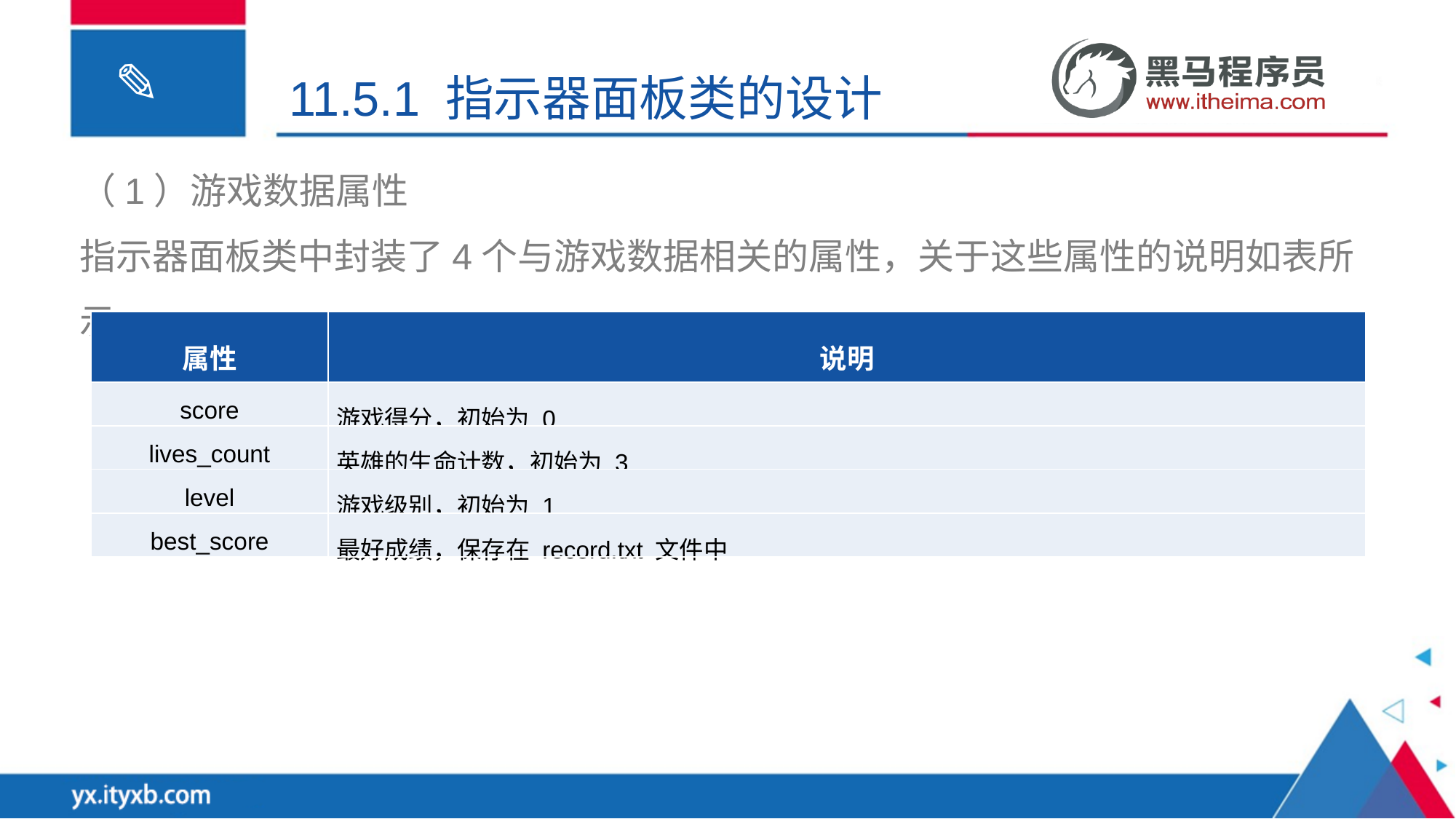

11.5.1 指示器面板类的设计
（1）游戏数据属性
指示器面板类中封装了4个与游戏数据相关的属性，关于这些属性的说明如表所示。
| 属性 | 说明 |
| --- | --- |
| score | 游戏得分，初始为 0 |
| lives\_count | 英雄的生命计数，初始为 3 |
| level | 游戏级别，初始为 1 |
| best\_score | 最好成绩，保存在 record.txt 文件中 |
| --- | --- |